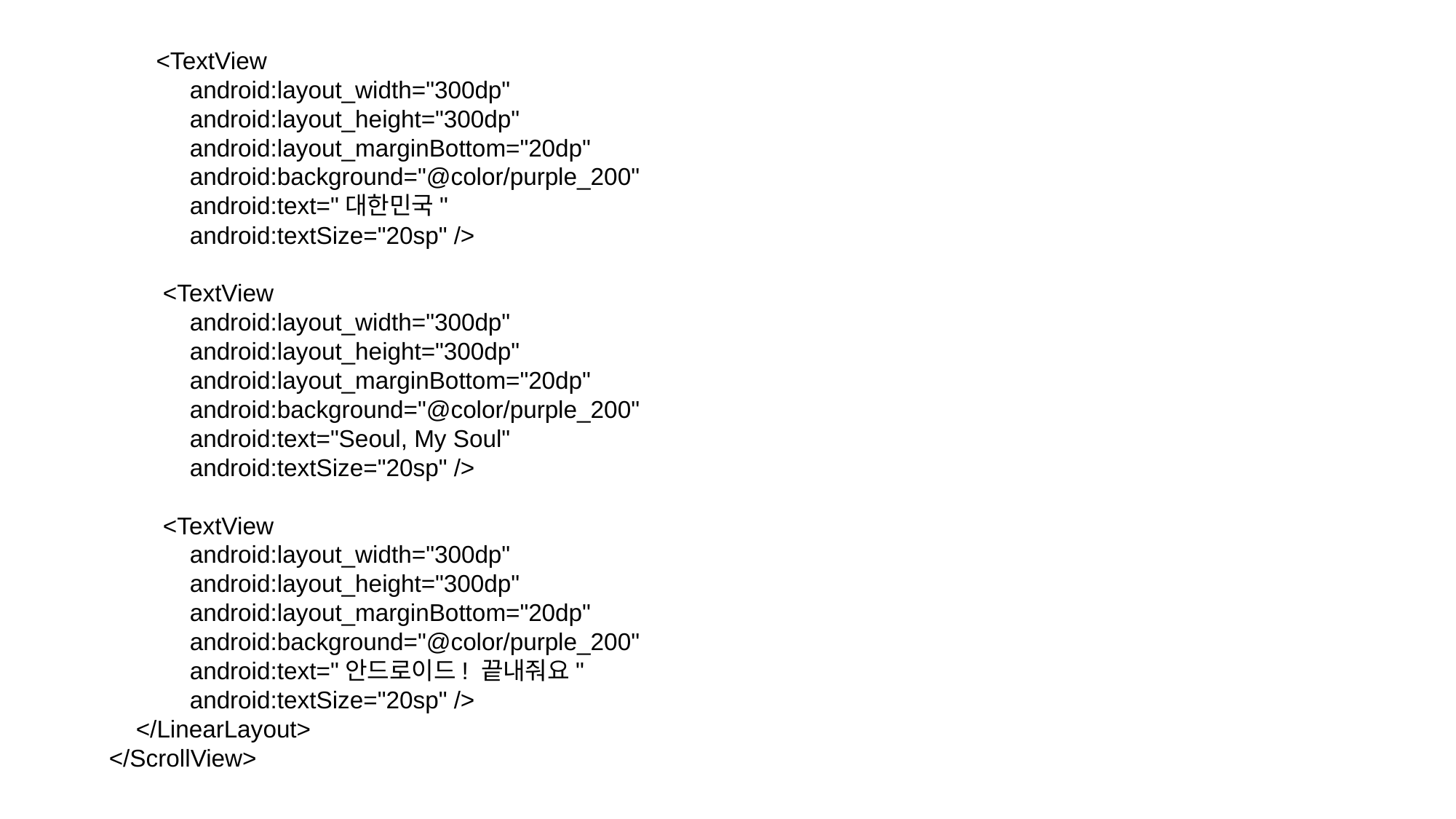

<TextView
                android:layout_width="300dp"
                android:layout_height="300dp"
                android:layout_marginBottom="20dp"
                android:background="@color/purple_200"
                android:text="대한민국"
                android:textSize="20sp" />

            <TextView
                android:layout_width="300dp"
                android:layout_height="300dp"
                android:layout_marginBottom="20dp"
                android:background="@color/purple_200"
                android:text="Seoul, My Soul"
                android:textSize="20sp" />

            <TextView
                android:layout_width="300dp"
                android:layout_height="300dp"
                android:layout_marginBottom="20dp"
                android:background="@color/purple_200"
                android:text="안드로이드! 끝내줘요"
                android:textSize="20sp" />
        </LinearLayout>
    </ScrollView>